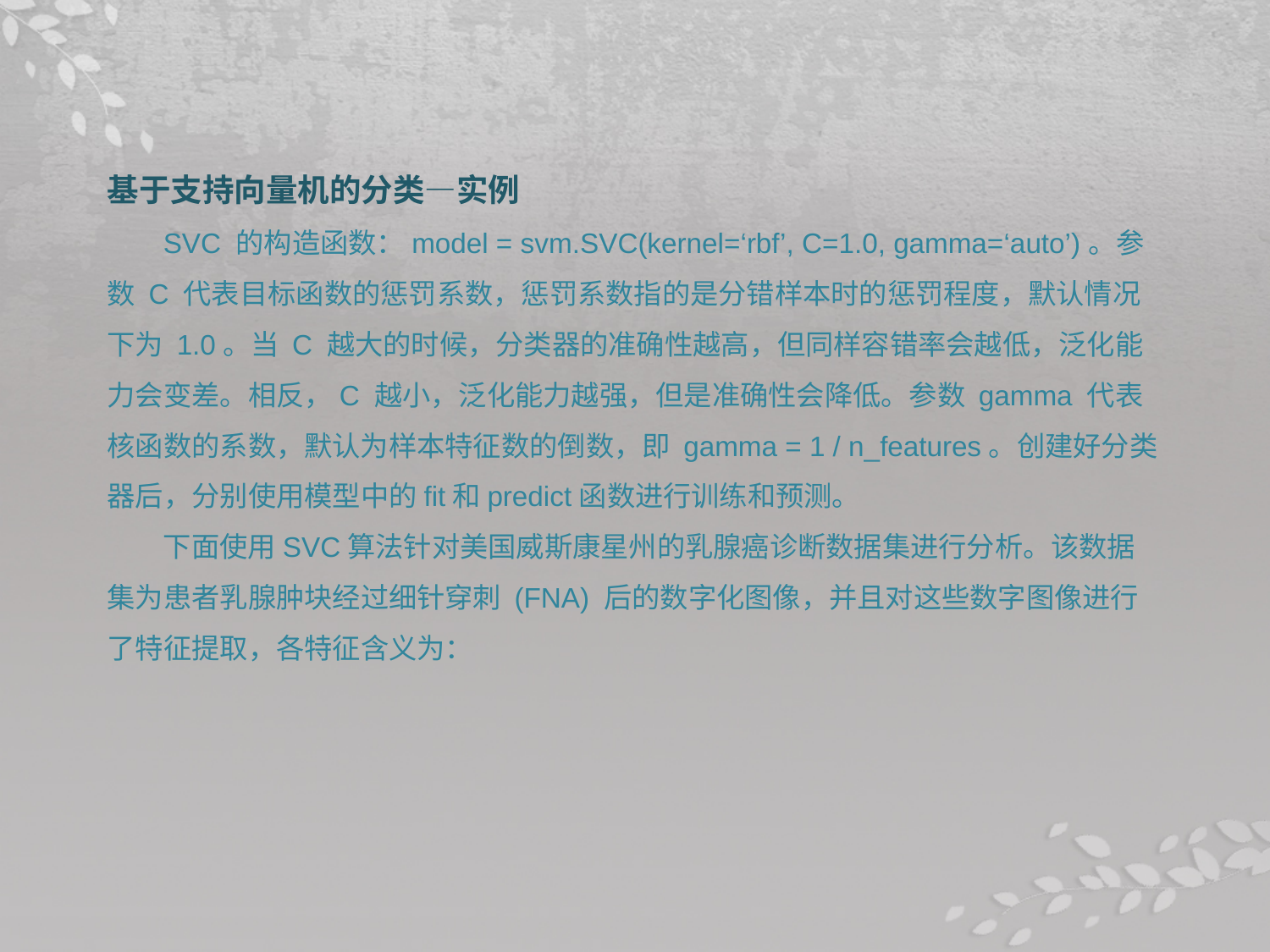

基于支持向量机的分类—实例
SVC 的构造函数：model = svm.SVC(kernel=‘rbf’, C=1.0, gamma=‘auto’)。参数 C 代表目标函数的惩罚系数，惩罚系数指的是分错样本时的惩罚程度，默认情况下为 1.0。当 C 越大的时候，分类器的准确性越高，但同样容错率会越低，泛化能力会变差。相反，C 越小，泛化能力越强，但是准确性会降低。参数 gamma 代表核函数的系数，默认为样本特征数的倒数，即 gamma = 1 / n_features。创建好分类器后，分别使用模型中的fit和predict函数进行训练和预测。
下面使用SVC算法针对美国威斯康星州的乳腺癌诊断数据集进行分析。该数据集为患者乳腺肿块经过细针穿刺 (FNA) 后的数字化图像，并且对这些数字图像进行了特征提取，各特征含义为：